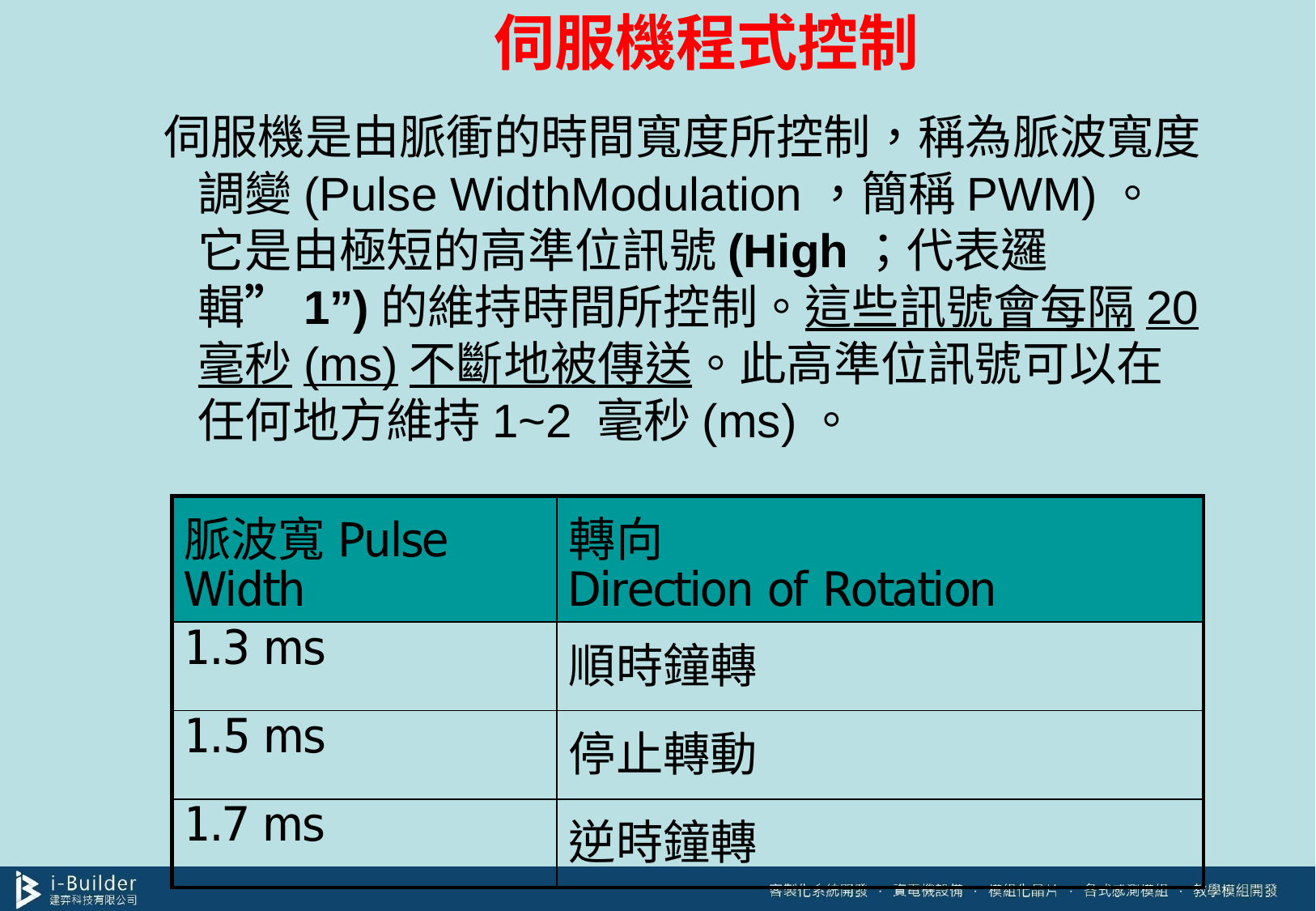

# 伺服機程式控制
伺服機是由脈衝的時間寬度所控制，稱為脈波寬度調變(Pulse WidthModulation，簡稱PWM)。它是由極短的高準位訊號(High；代表邏輯”1”)的維持時間所控制。這些訊號會每隔20 毫秒(ms)不斷地被傳送。此高準位訊號可以在任何地方維持1~2 毫秒(ms)。

| 脈波寬Pulse Width | 轉向 Direction of Rotation |
| --- | --- |
| 1.3 ms | 順時鐘轉 |
| 1.5 ms | 停止轉動 |
| 1.7 ms | 逆時鐘轉 |